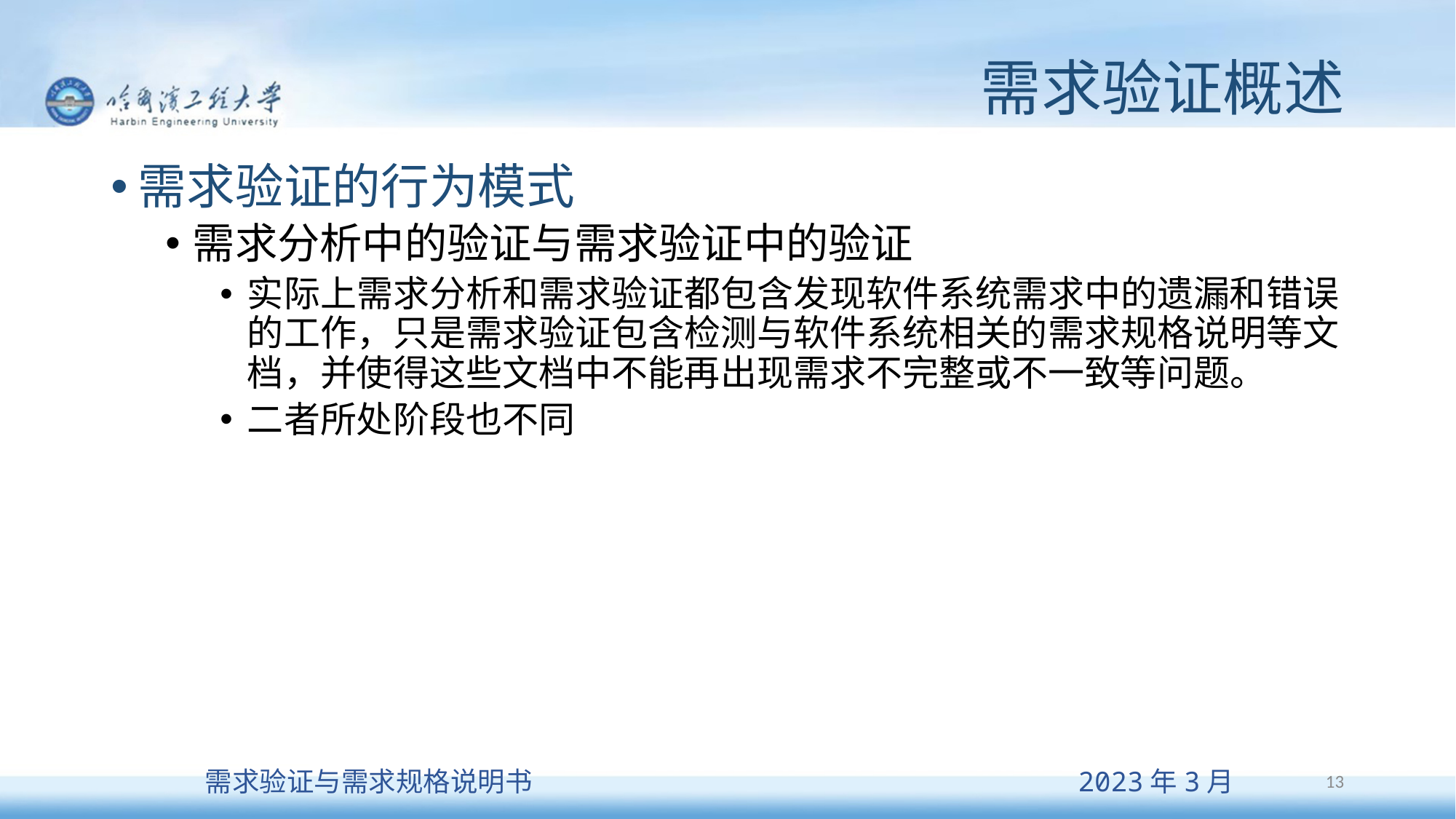

# 需求验证概述
需求验证的行为模式
需求分析中的验证与需求验证中的验证
实际上需求分析和需求验证都包含发现软件系统需求中的遗漏和错误的工作，只是需求验证包含检测与软件系统相关的需求规格说明等文档，并使得这些文档中不能再出现需求不完整或不一致等问题。
二者所处阶段也不同

13